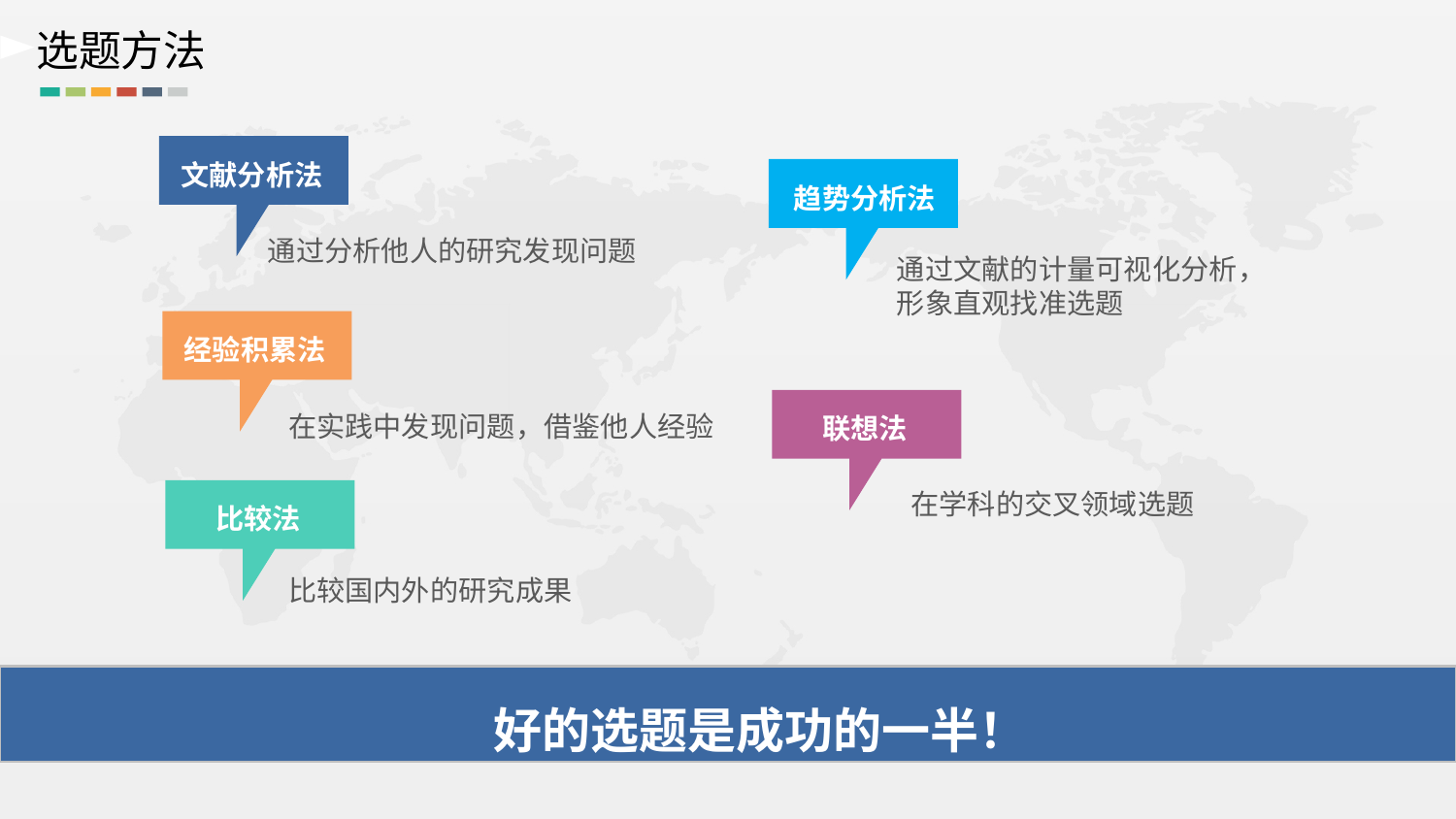

选题方法

文献分析法
通过分析他人的研究发现问题

趋势分析法
通过文献的计量可视化分析，形象直观找准选题

经验积累法
在实践中发现问题，借鉴他人经验

联想法
在学科的交叉领域选题

比较法
比较国内外的研究成果
好的选题是成功的一半！